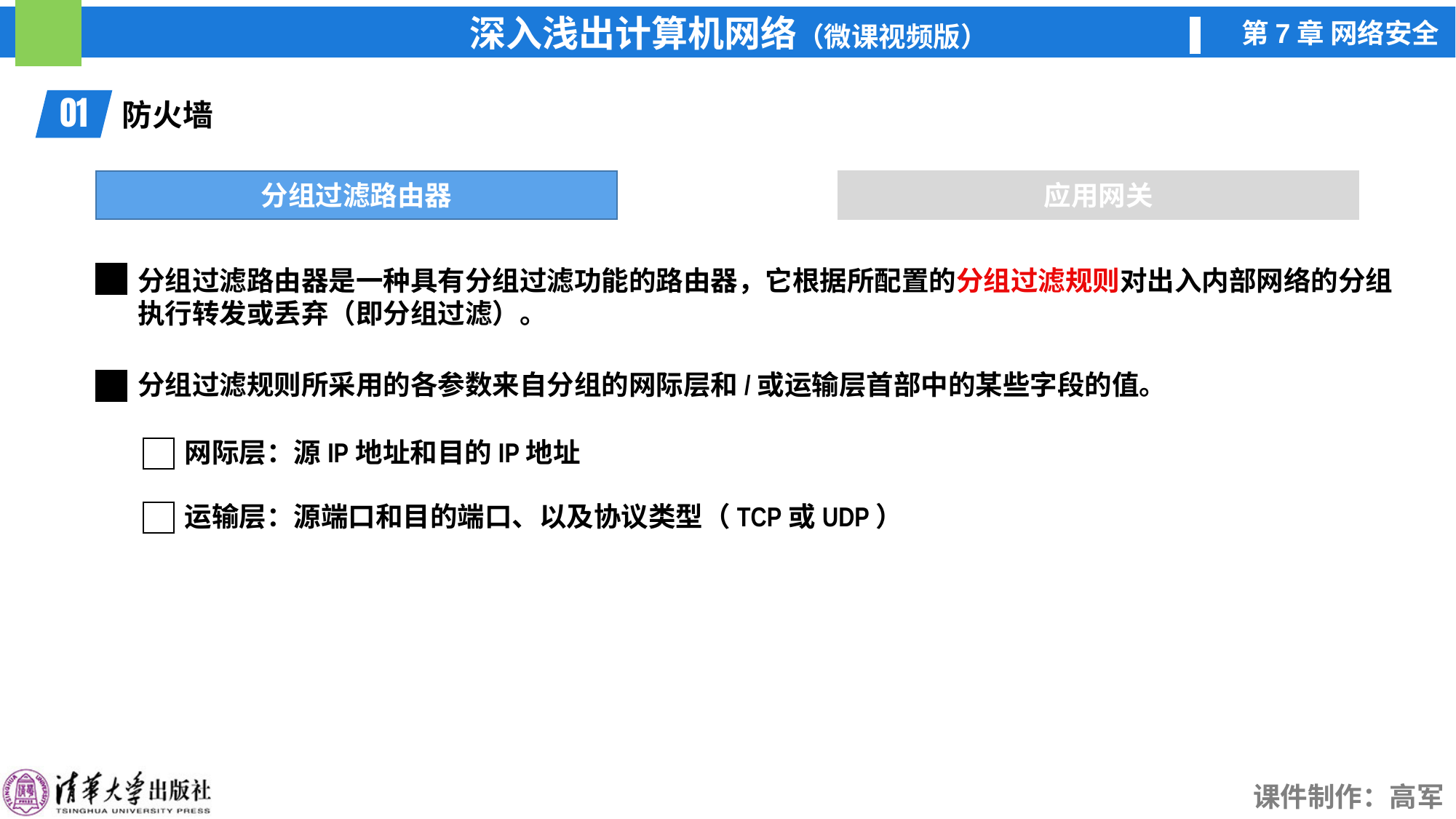

01
防火墙
分组过滤路由器
应用网关
分组过滤路由器是一种具有分组过滤功能的路由器，它根据所配置的分组过滤规则对出入内部网络的分组执行转发或丢弃（即分组过滤）。

分组过滤规则所采用的各参数来自分组的网际层和/或运输层首部中的某些字段的值。

网际层：源IP地址和目的IP地址

运输层：源端口和目的端口、以及协议类型（TCP或UDP）